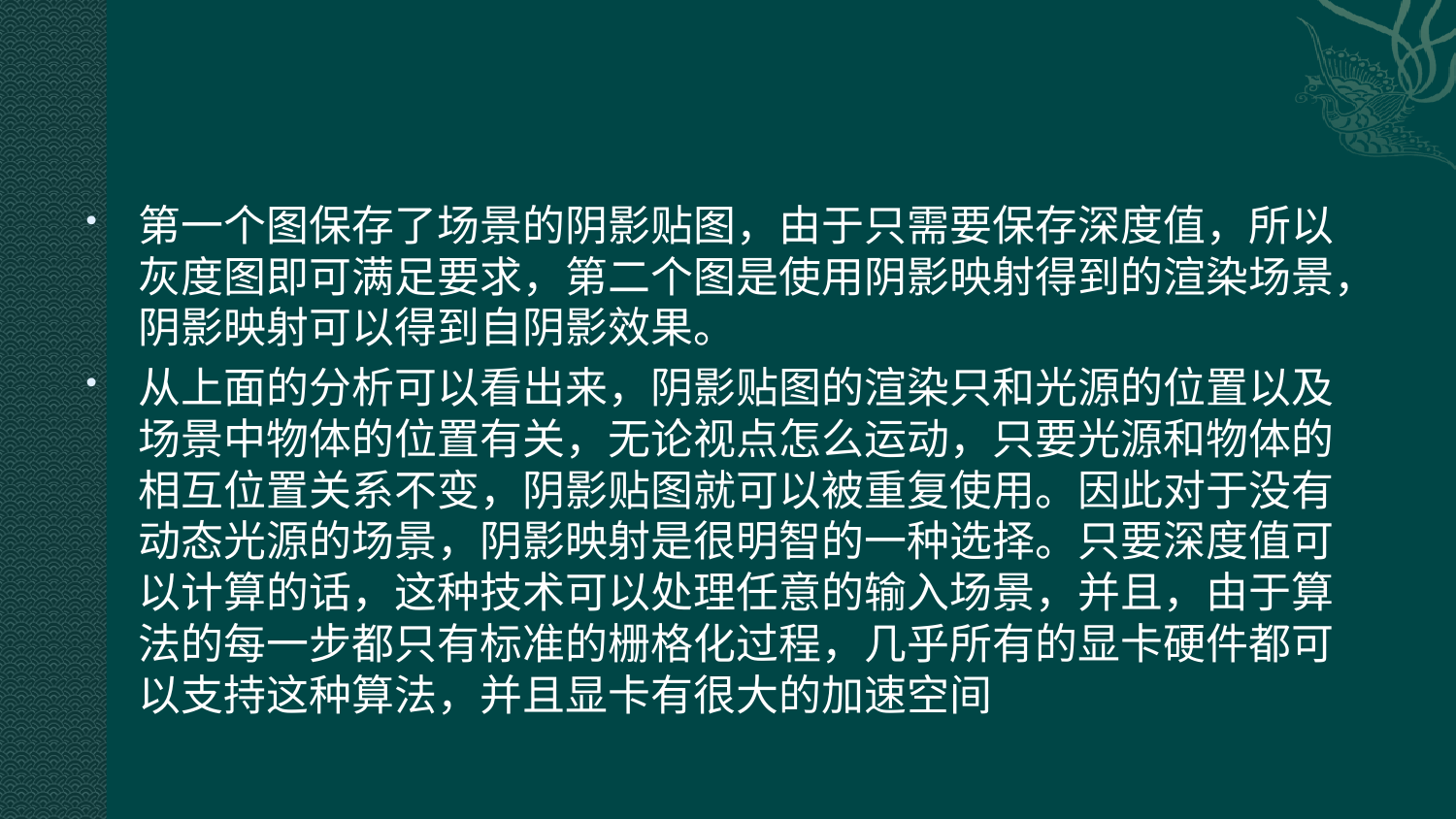

#
第一个图保存了场景的阴影贴图，由于只需要保存深度值，所以灰度图即可满足要求，第二个图是使用阴影映射得到的渲染场景，阴影映射可以得到自阴影效果。
从上面的分析可以看出来，阴影贴图的渲染只和光源的位置以及场景中物体的位置有关，无论视点怎么运动，只要光源和物体的相互位置关系不变，阴影贴图就可以被重复使用。因此对于没有动态光源的场景，阴影映射是很明智的一种选择。只要深度值可以计算的话，这种技术可以处理任意的输入场景，并且，由于算法的每一步都只有标准的栅格化过程，几乎所有的显卡硬件都可以支持这种算法，并且显卡有很大的加速空间